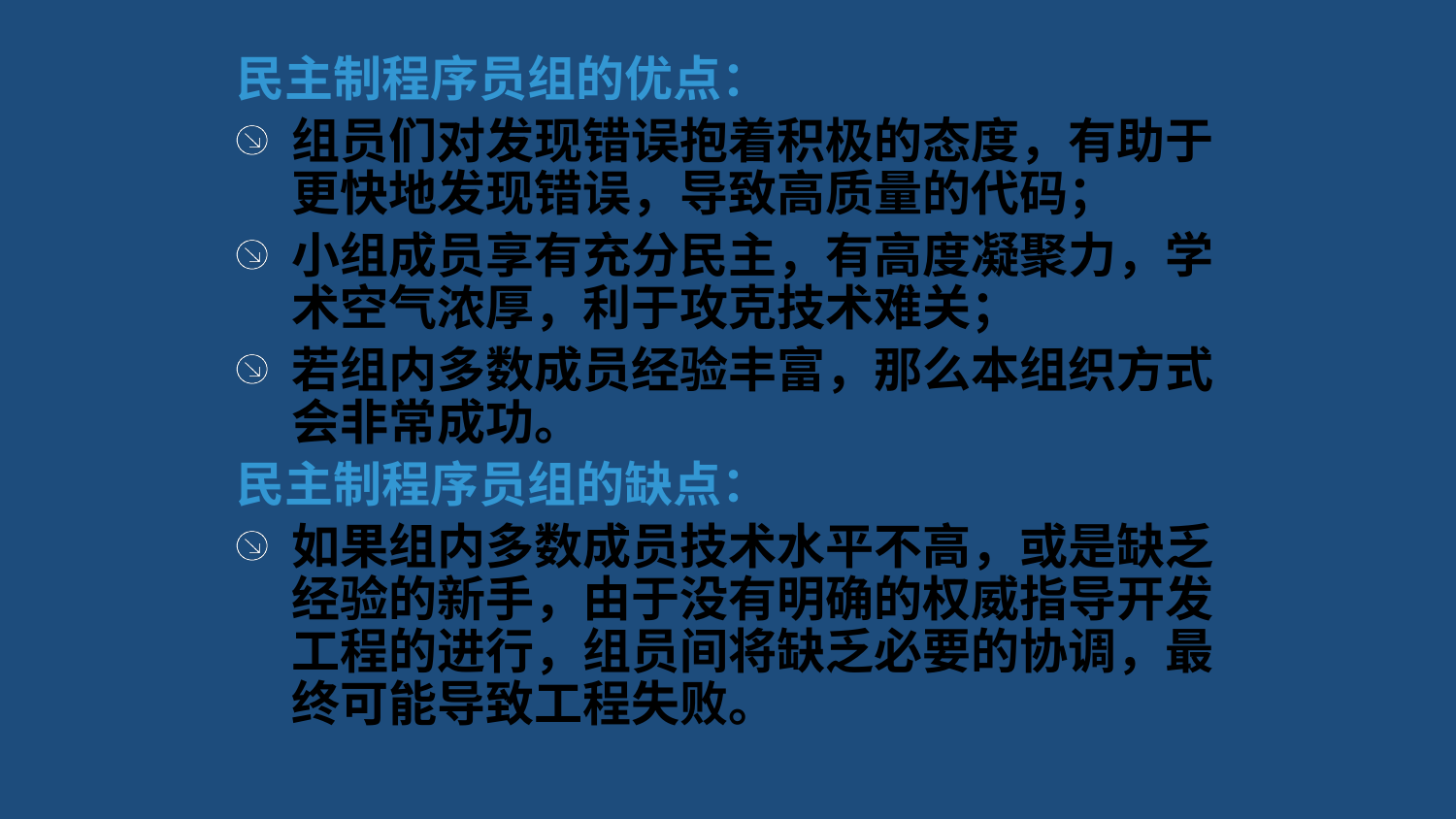

民主制程序员组的优点：
组员们对发现错误抱着积极的态度，有助于更快地发现错误，导致高质量的代码；
小组成员享有充分民主，有高度凝聚力，学术空气浓厚，利于攻克技术难关；
若组内多数成员经验丰富，那么本组织方式会非常成功。
民主制程序员组的缺点：
如果组内多数成员技术水平不高，或是缺乏经验的新手，由于没有明确的权威指导开发工程的进行，组员间将缺乏必要的协调，最终可能导致工程失败。